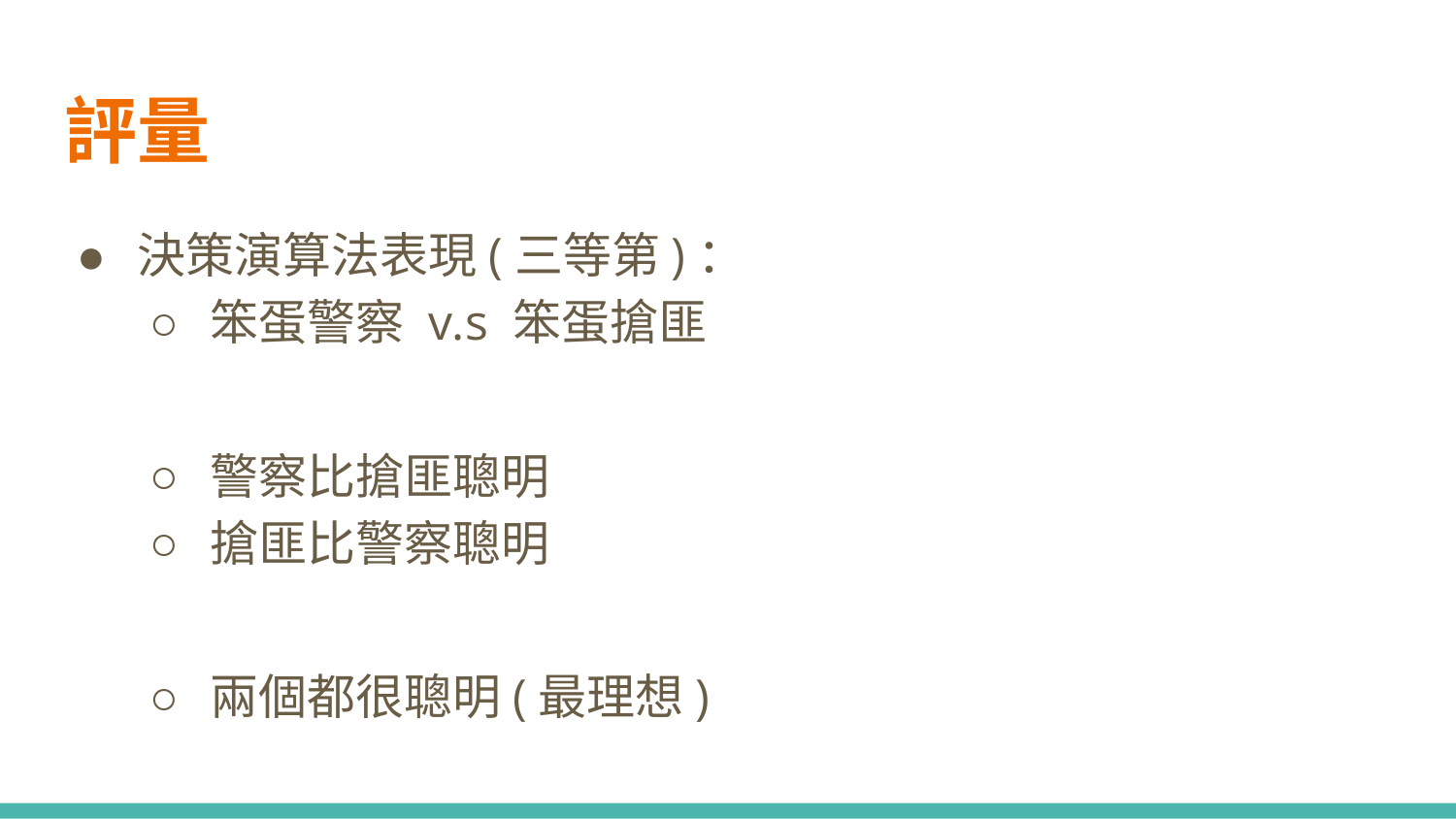

# 評量
決策演算法表現(三等第)：
笨蛋警察 v.s 笨蛋搶匪

警察比搶匪聰明
搶匪比警察聰明

兩個都很聰明(最理想)